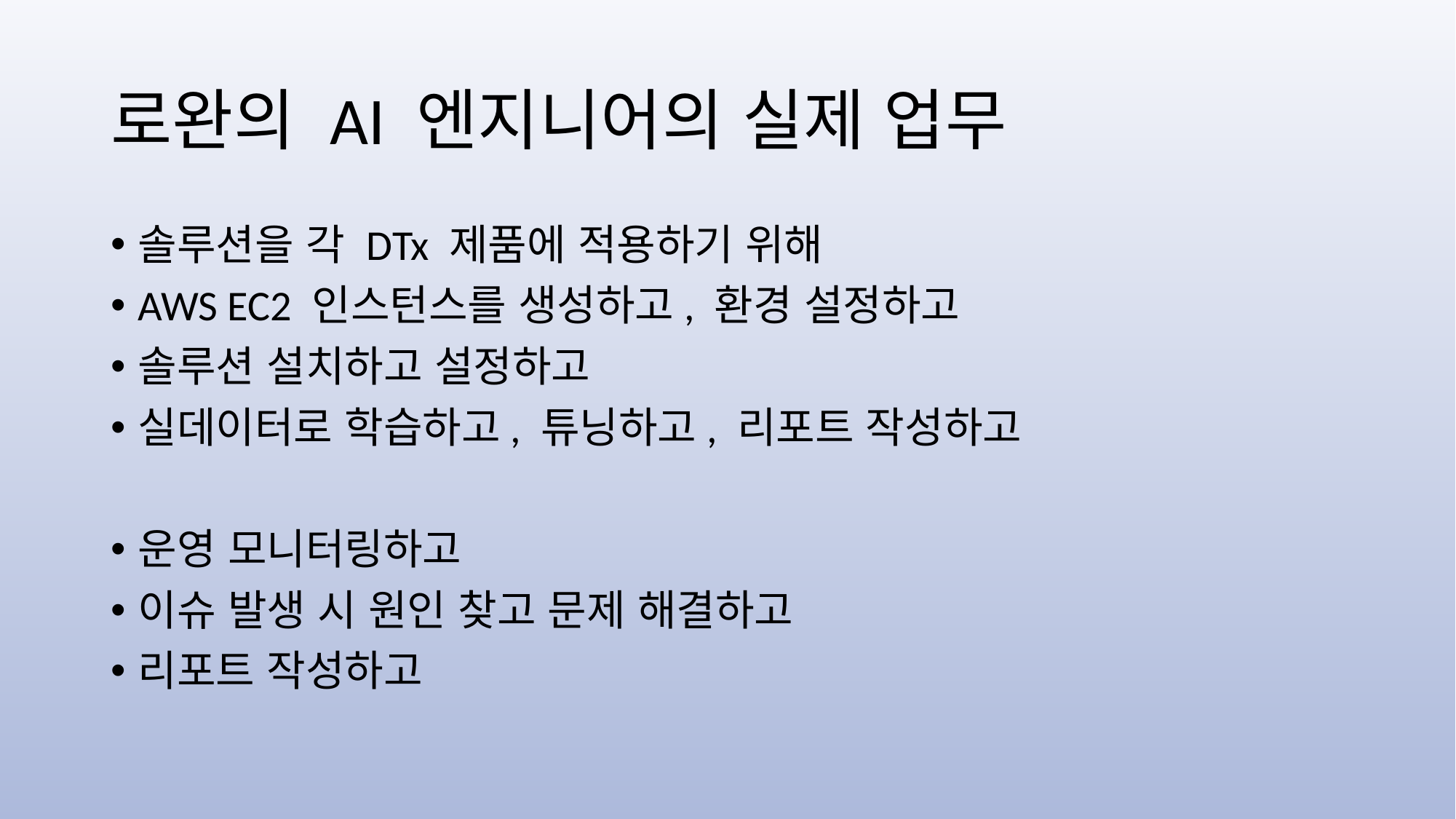

# 로완의 AI 엔지니어의 실제 업무
솔루션을 각 DTx 제품에 적용하기 위해
AWS EC2 인스턴스를 생성하고, 환경 설정하고
솔루션 설치하고 설정하고
실데이터로 학습하고, 튜닝하고, 리포트 작성하고

운영 모니터링하고
이슈 발생 시 원인 찾고 문제 해결하고
리포트 작성하고